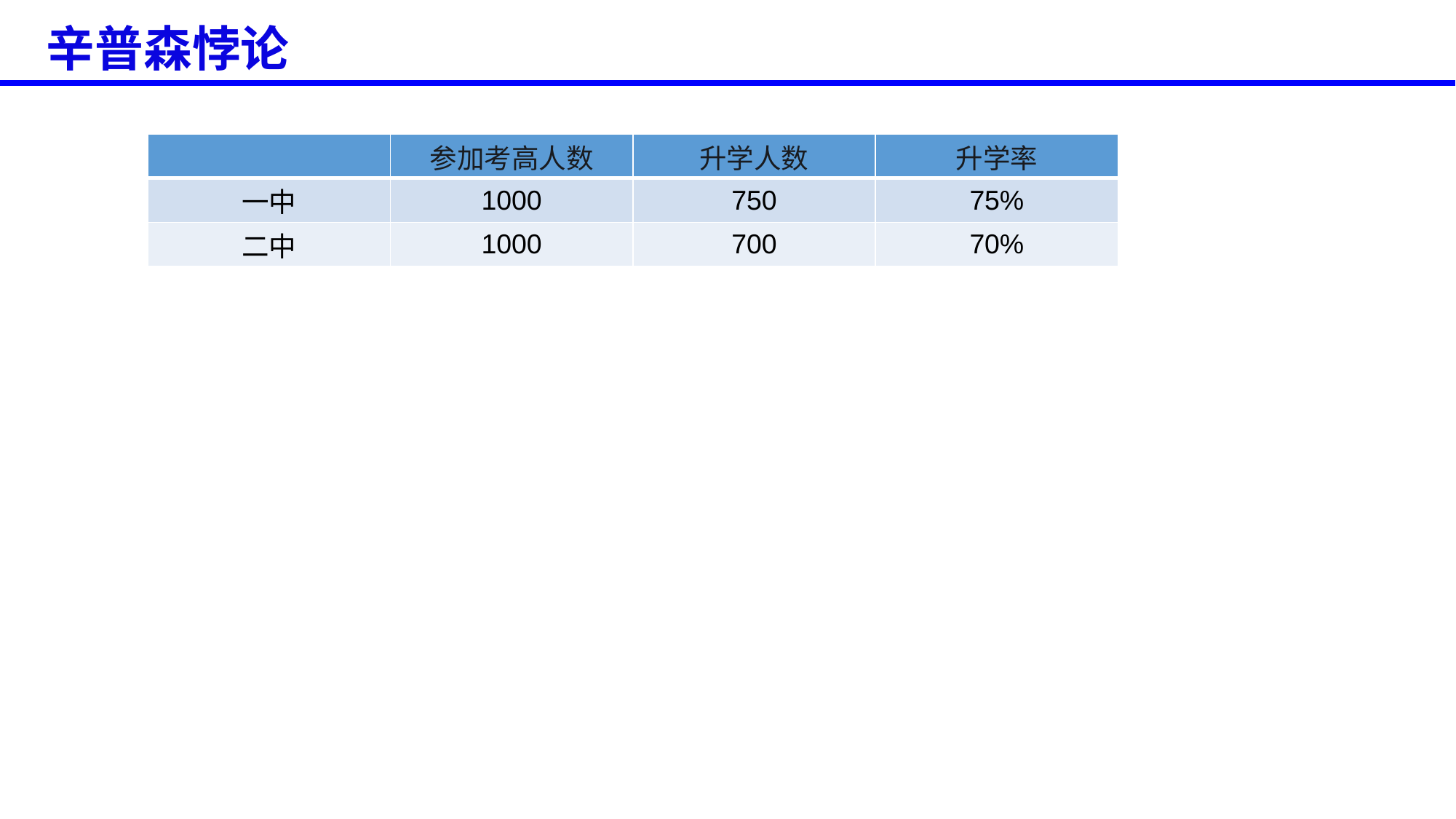

辛普森悖论
|  | 参加考高人数 | 升学人数 | 升学率 |
| --- | --- | --- | --- |
| 一中 | 1000 | 750 | 75% |
| 二中 | 1000 | 700 | 70% |